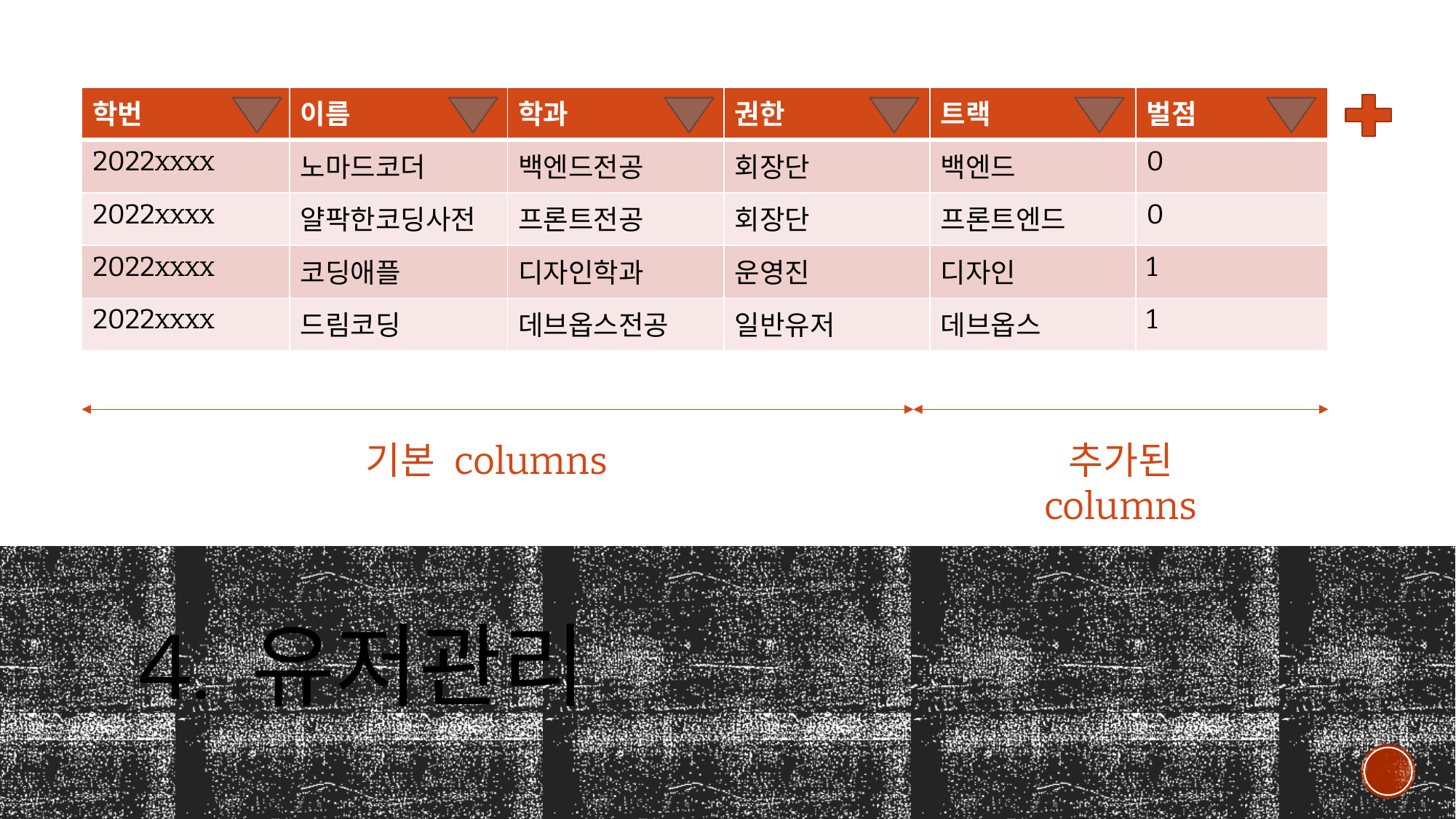

| 학번 | 이름 | 학과 | 권한 | 트랙 | 벌점 |
| --- | --- | --- | --- | --- | --- |
| 2022xxxx | 노마드코더 | 백엔드전공 | 회장단 | 백엔드 | 0 |
| 2022xxxx | 얄팍한코딩사전 | 프론트전공 | 회장단 | 프론트엔드 | 0 |
| 2022xxxx | 코딩애플 | 디자인학과 | 운영진 | 디자인 | 1 |
| 2022xxxx | 드림코딩 | 데브옵스전공 | 일반유저 | 데브옵스 | 1 |

기본 columns
추가된 columns

4. 유저관리